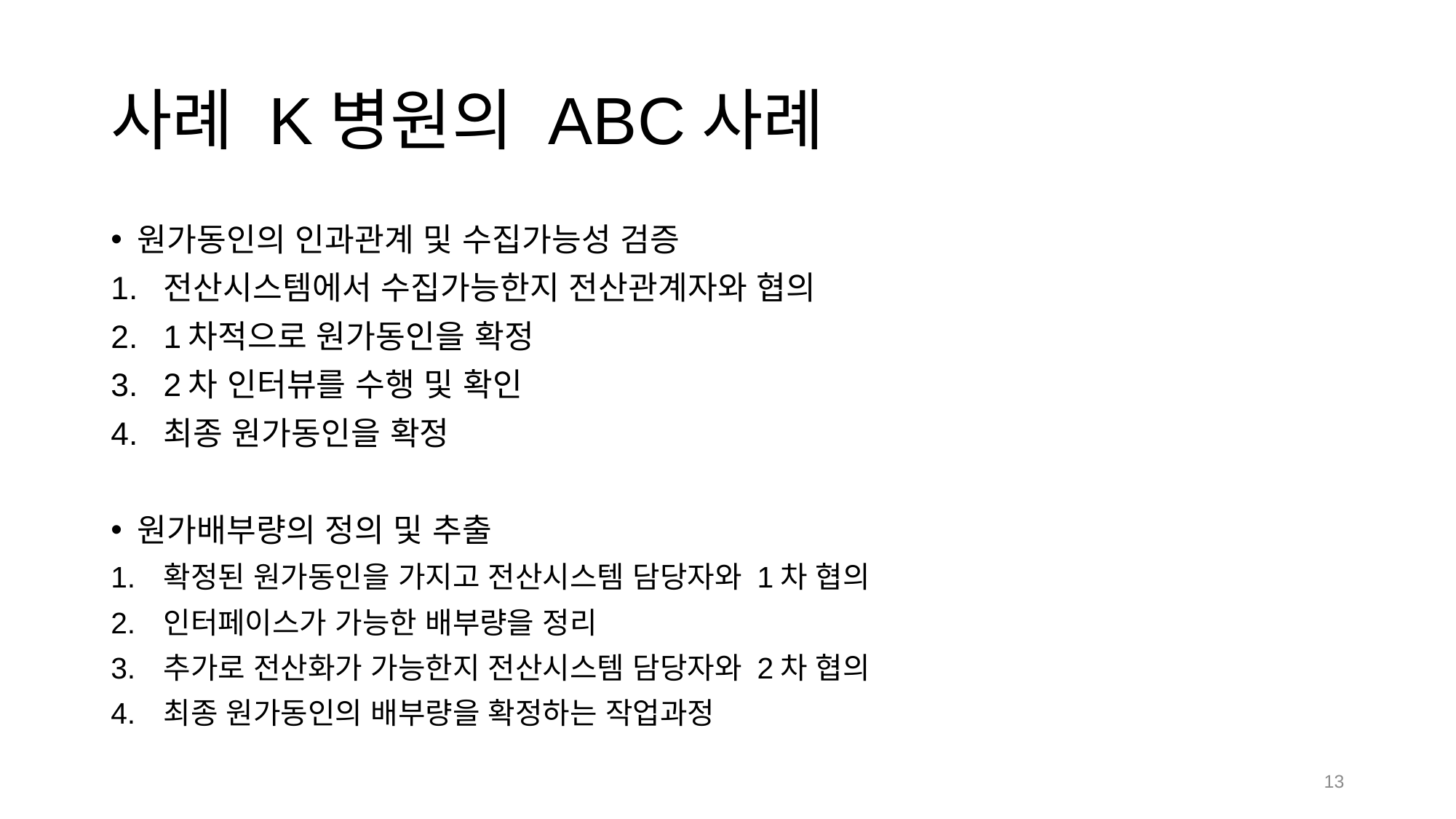

# 사례 K병원의 ABC사례
원가동인의 인과관계 및 수집가능성 검증
전산시스템에서 수집가능한지 전산관계자와 협의
1차적으로 원가동인을 확정
2차 인터뷰를 수행 및 확인
최종 원가동인을 확정

원가배부량의 정의 및 추출
확정된 원가동인을 가지고 전산시스템 담당자와 1차 협의
인터페이스가 가능한 배부량을 정리
추가로 전산화가 가능한지 전산시스템 담당자와 2차 협의
최종 원가동인의 배부량을 확정하는 작업과정

13